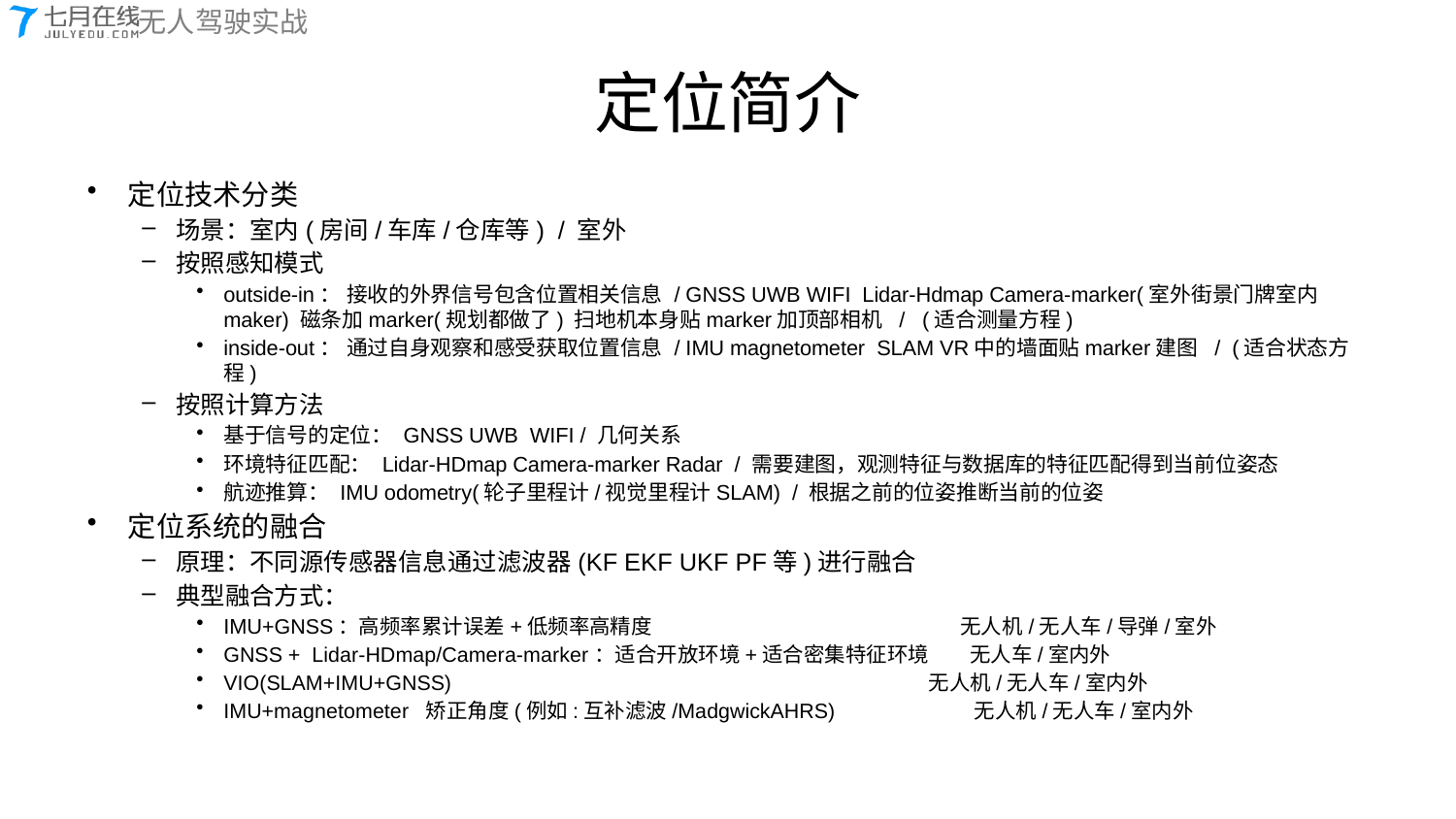

# 定位简介

定位技术分类
场景：室内(房间/车库/仓库等)  / 室外
按照感知模式
outside-in： 接收的外界信号包含位置相关信息 / GNSS UWB WIFI  Lidar-Hdmap Camera-marker(室外街景门牌室内maker) 磁条加marker(规划都做了) 扫地机本身贴marker加顶部相机  /   (适合测量方程)
inside-out： 通过自身观察和感受获取位置信息 / IMU magnetometer  SLAM VR中的墙面贴marker建图  /  (适合状态方程)
按照计算方法
基于信号的定位： GNSS UWB  WIFI / 几何关系
环境特征匹配： Lidar-HDmap Camera-marker Radar  / 需要建图，观测特征与数据库的特征匹配得到当前位姿态
航迹推算： IMU odometry(轮子里程计/视觉里程计SLAM)  / 根据之前的位姿推断当前的位姿
定位系统的融合
原理：不同源传感器信息通过滤波器(KF EKF UKF PF等)进行融合
典型融合方式：
IMU+GNSS：高频率累计误差+低频率高精度                                                     无人机/无人车/导弹/室外
GNSS +  Lidar-HDmap/Camera-marker：适合开放环境+适合密集特征环境       无人车/室内外
VIO(SLAM+IMU+GNSS)                                                                                 无人机/无人车/室内外
IMU+magnetometer  矫正角度(例如:互补滤波/MadgwickAHRS)                       无人机/无人车/室内外